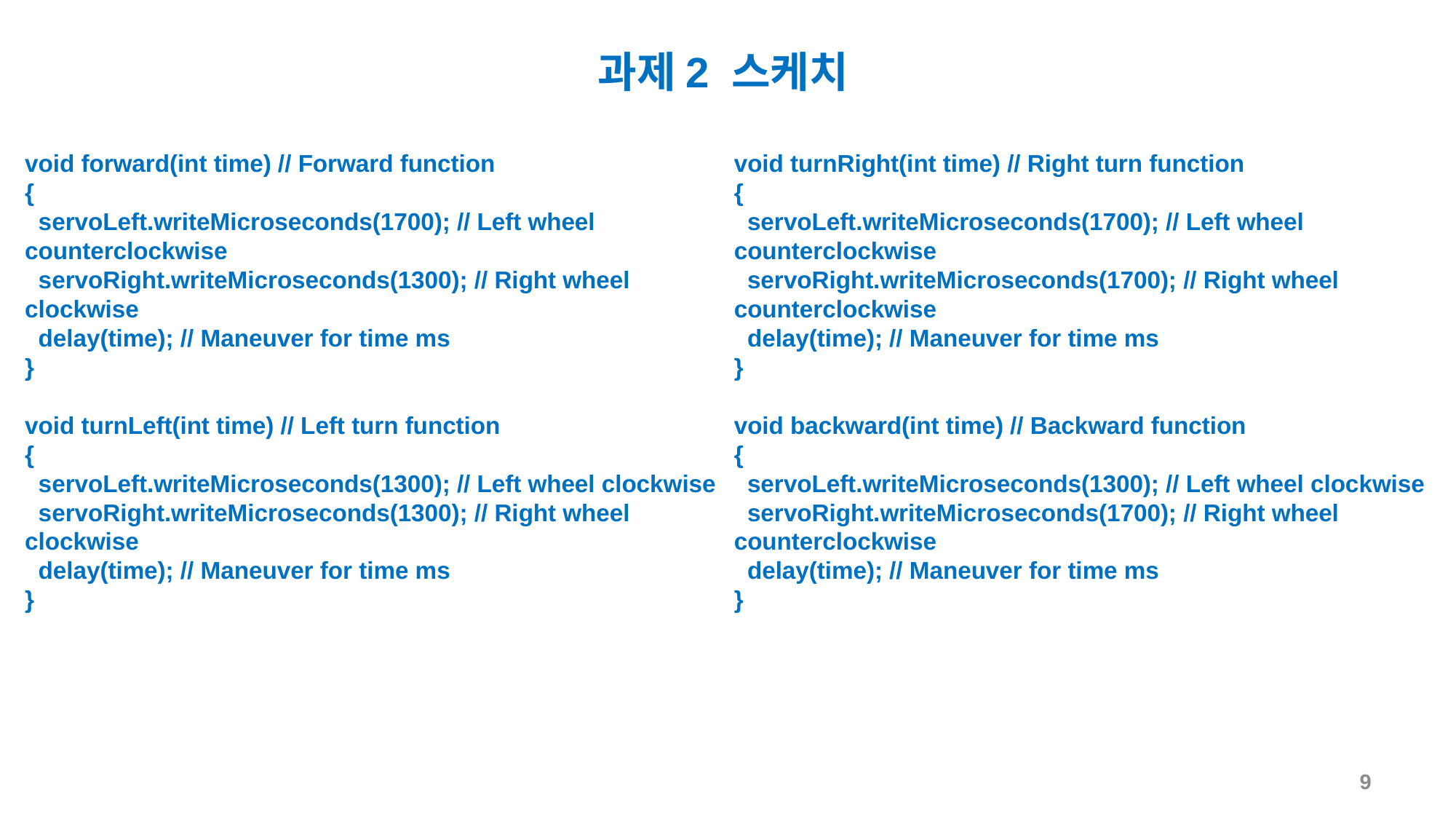

과제2 스케치
void forward(int time) // Forward function
{
  servoLeft.writeMicroseconds(1700); // Left wheel counterclockwise
  servoRight.writeMicroseconds(1300); // Right wheel clockwise
  delay(time); // Maneuver for time ms
}

void turnLeft(int time) // Left turn function
{
  servoLeft.writeMicroseconds(1300); // Left wheel clockwise
  servoRight.writeMicroseconds(1300); // Right wheel clockwise
  delay(time); // Maneuver for time ms
}
void turnRight(int time) // Right turn function
{
  servoLeft.writeMicroseconds(1700); // Left wheel counterclockwise
  servoRight.writeMicroseconds(1700); // Right wheel counterclockwise
  delay(time); // Maneuver for time ms
}

void backward(int time) // Backward function
{
  servoLeft.writeMicroseconds(1300); // Left wheel clockwise
  servoRight.writeMicroseconds(1700); // Right wheel counterclockwise
  delay(time); // Maneuver for time ms
}
9